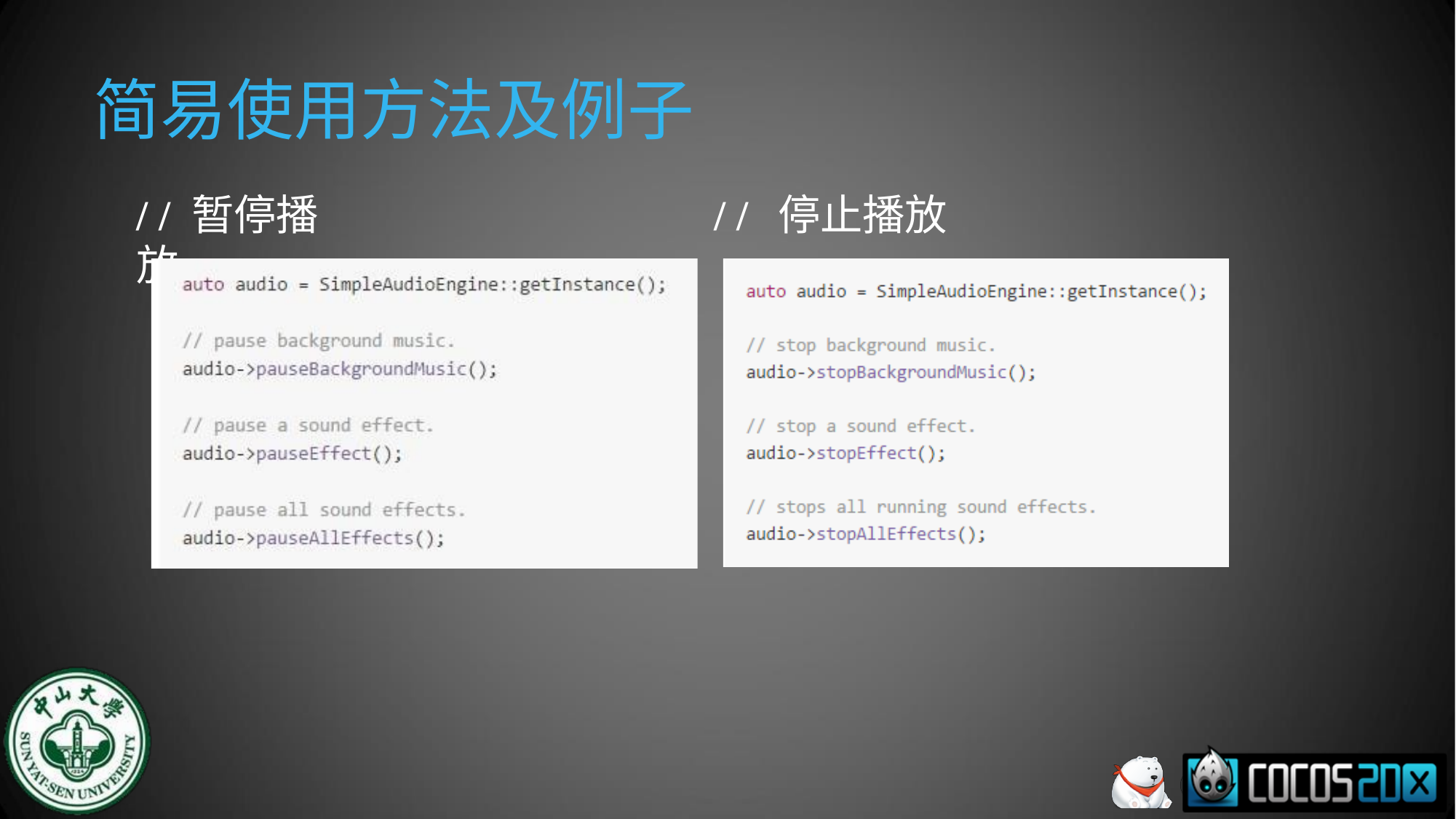

# 简易使用方法及例子
/ / 暂停播放
/ /	停止播放